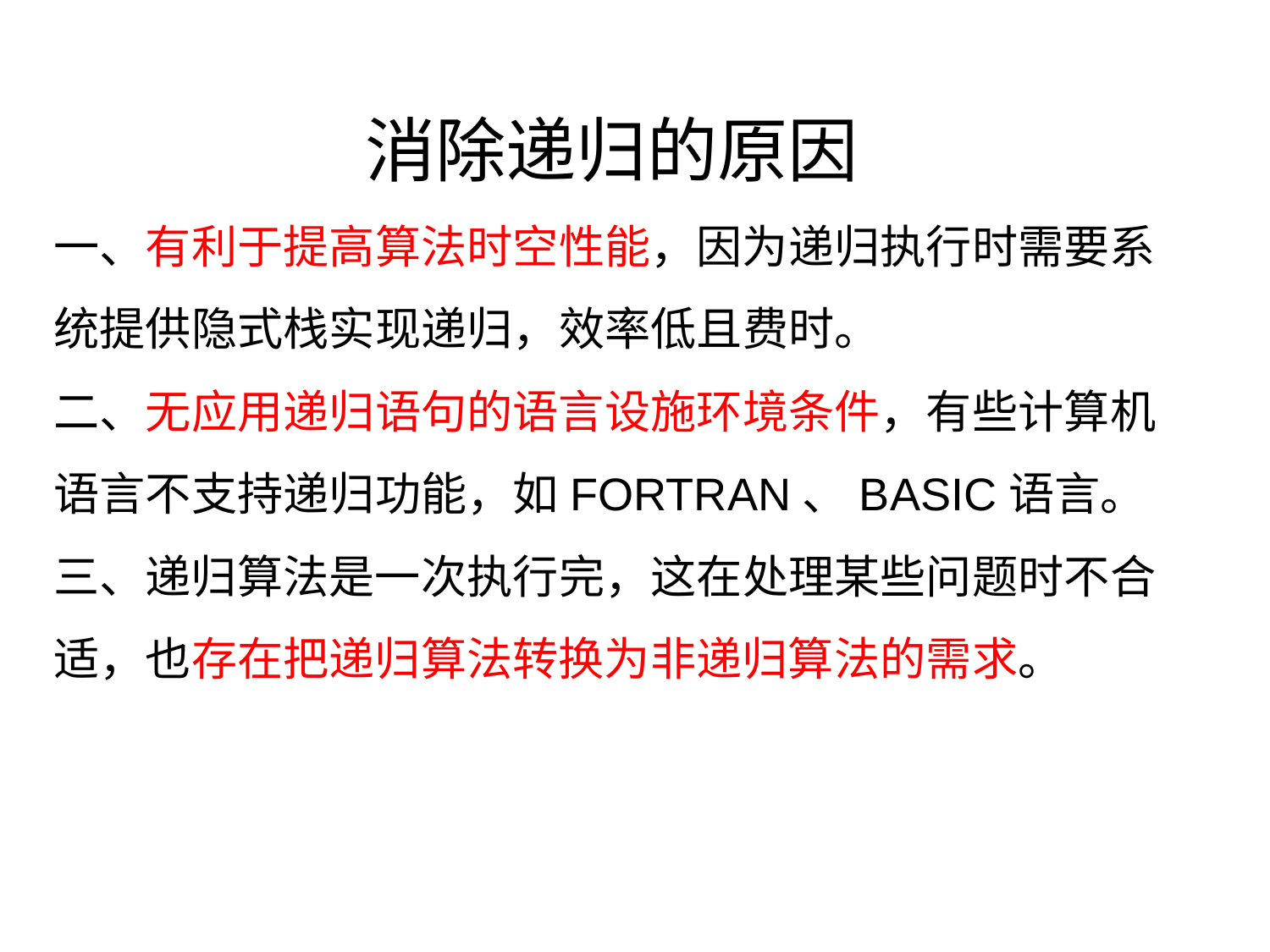

消除递归的原因
一、有利于提高算法时空性能，因为递归执行时需要系统提供隐式栈实现递归，效率低且费时。
二、无应用递归语句的语言设施环境条件，有些计算机语言不支持递归功能，如FORTRAN、BASIC语言。
三、递归算法是一次执行完，这在处理某些问题时不合适，也存在把递归算法转换为非递归算法的需求。
30